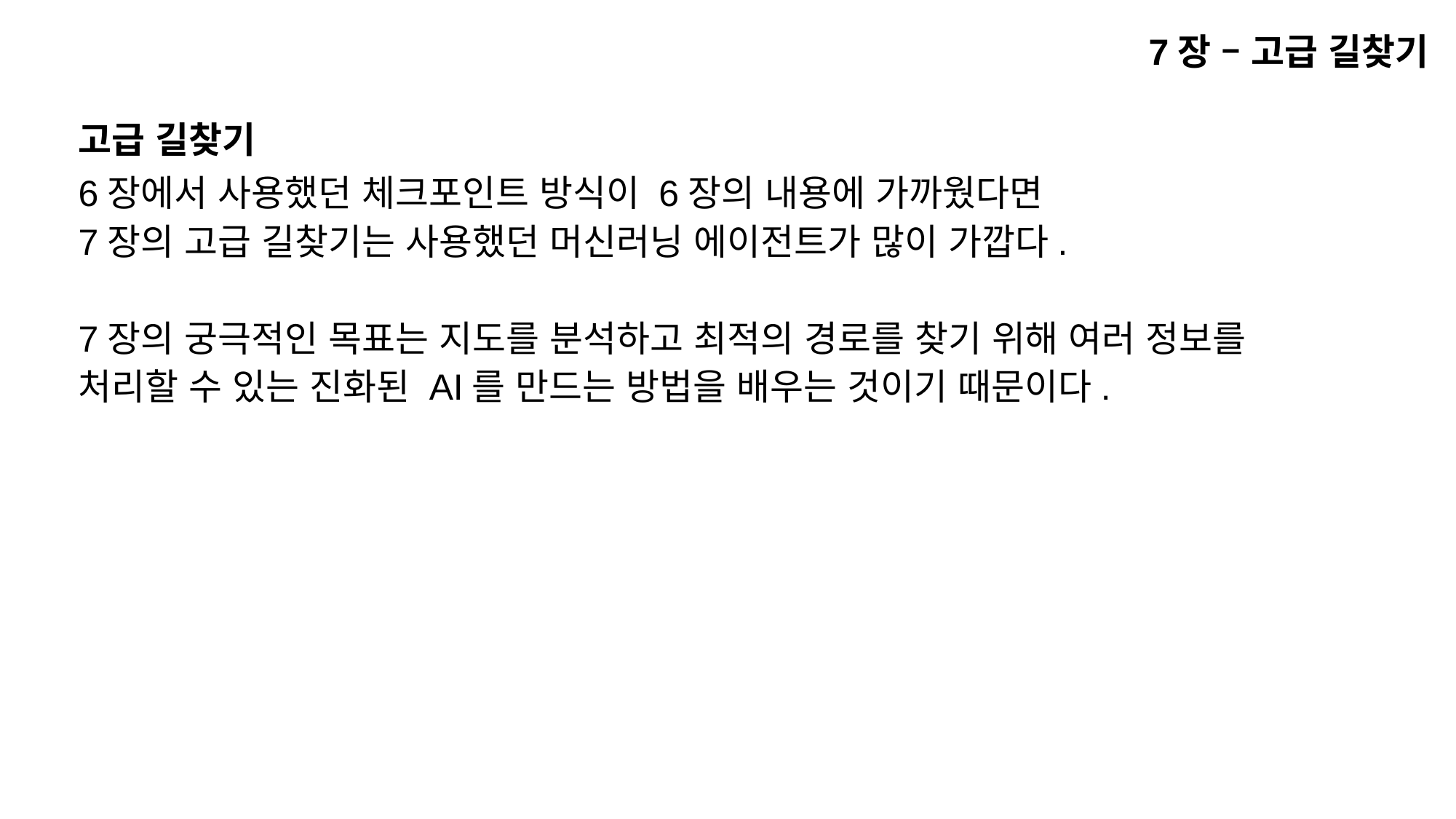

7장 – 고급 길찾기
고급 길찾기
6장에서 사용했던 체크포인트 방식이 6장의 내용에 가까웠다면
7장의 고급 길찾기는 사용했던 머신러닝 에이전트가 많이 가깝다.

7장의 궁극적인 목표는 지도를 분석하고 최적의 경로를 찾기 위해 여러 정보를
처리할 수 있는 진화된 AI를 만드는 방법을 배우는 것이기 때문이다.